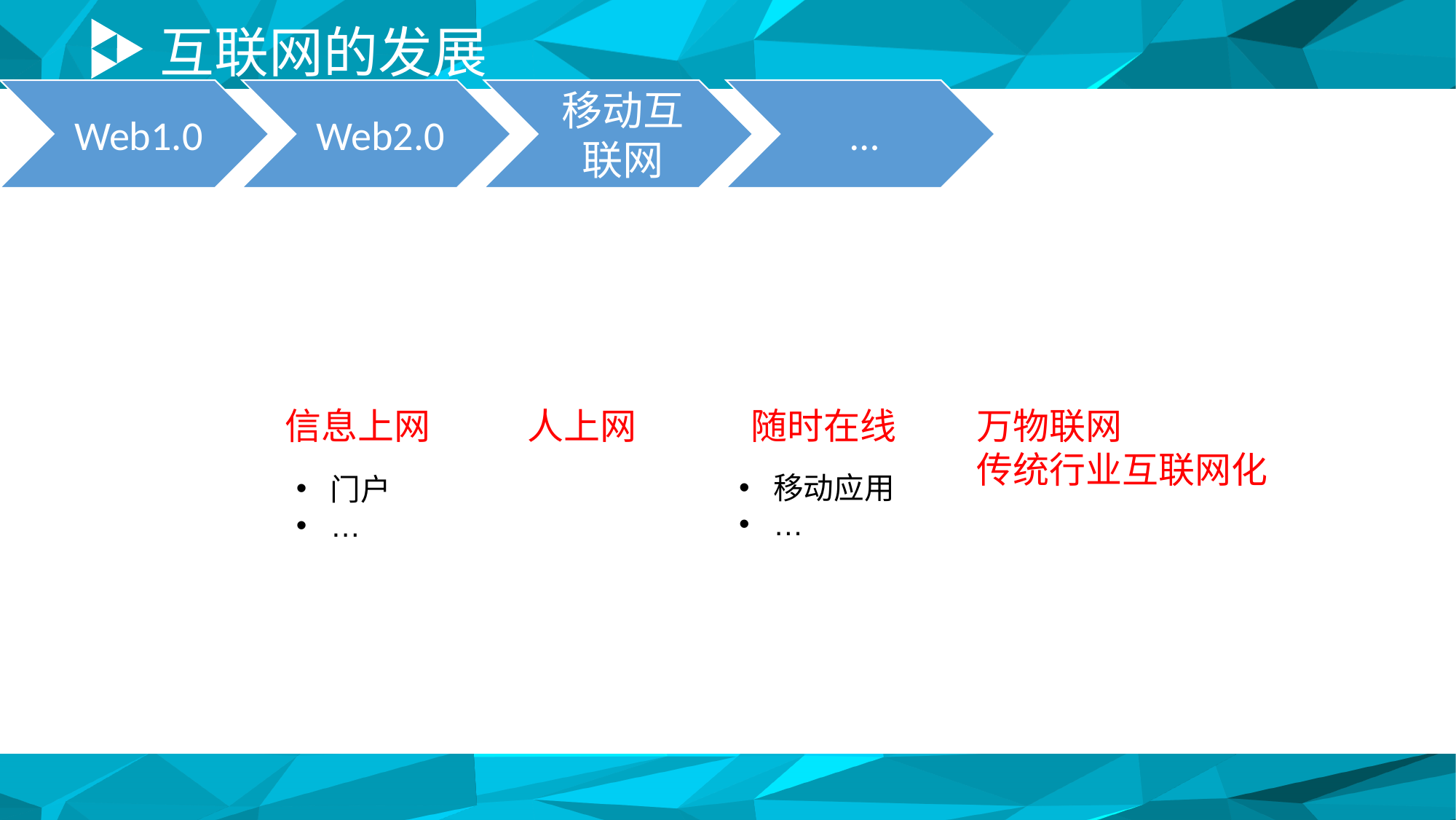

# 互联网的发展

Web1.0
Web2.0
移动互联网
…
信息上网
人上网
随时在线
万物联网
传统行业互联网化
移动应用
…
门户
…